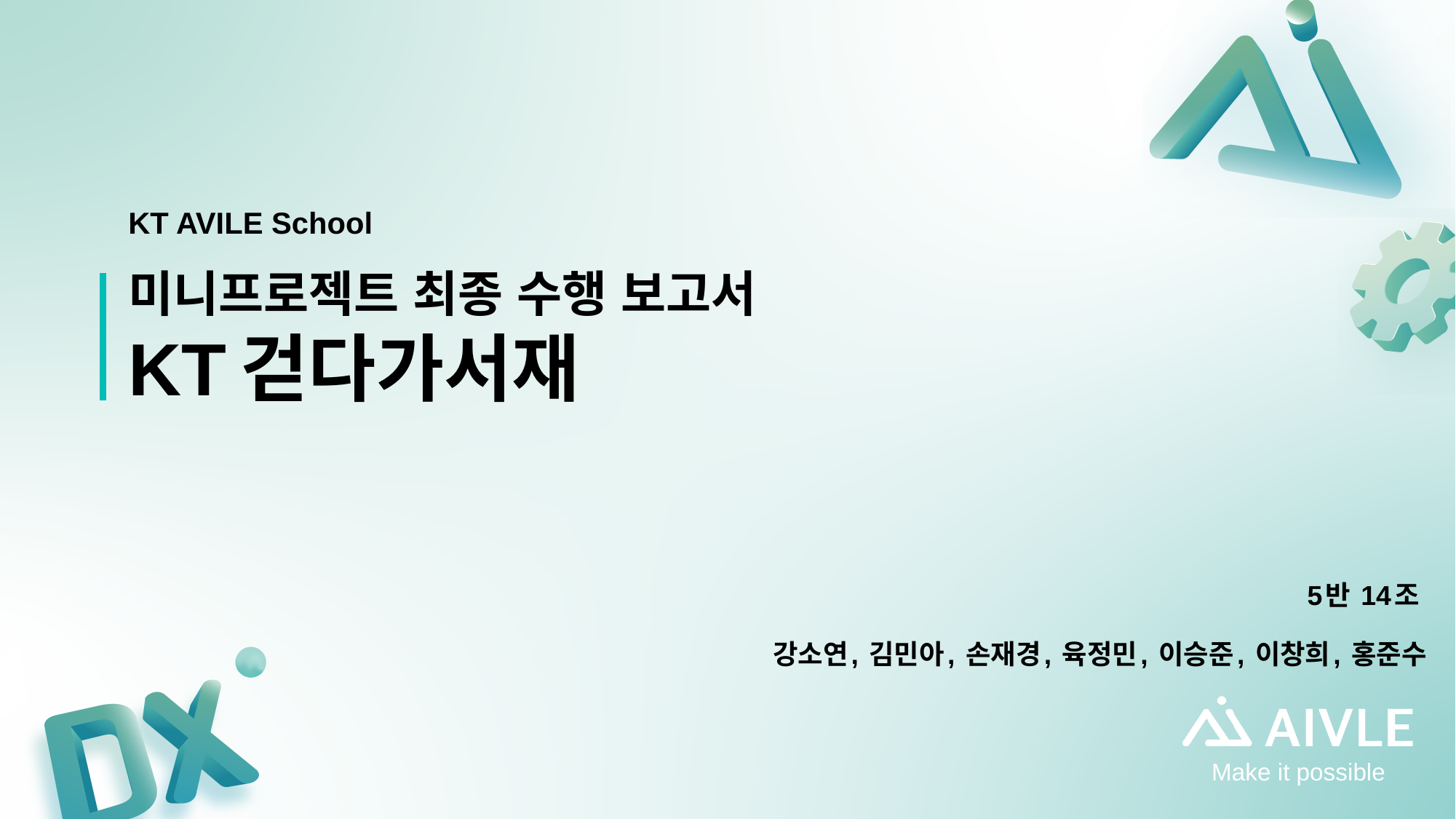

KT AVILE School
# 미니프로젝트 최종 수행 보고서 KT걷다가서재
5반 14조

강소연, 김민아, 손재경, 육정민, 이승준, 이창희, 홍준수